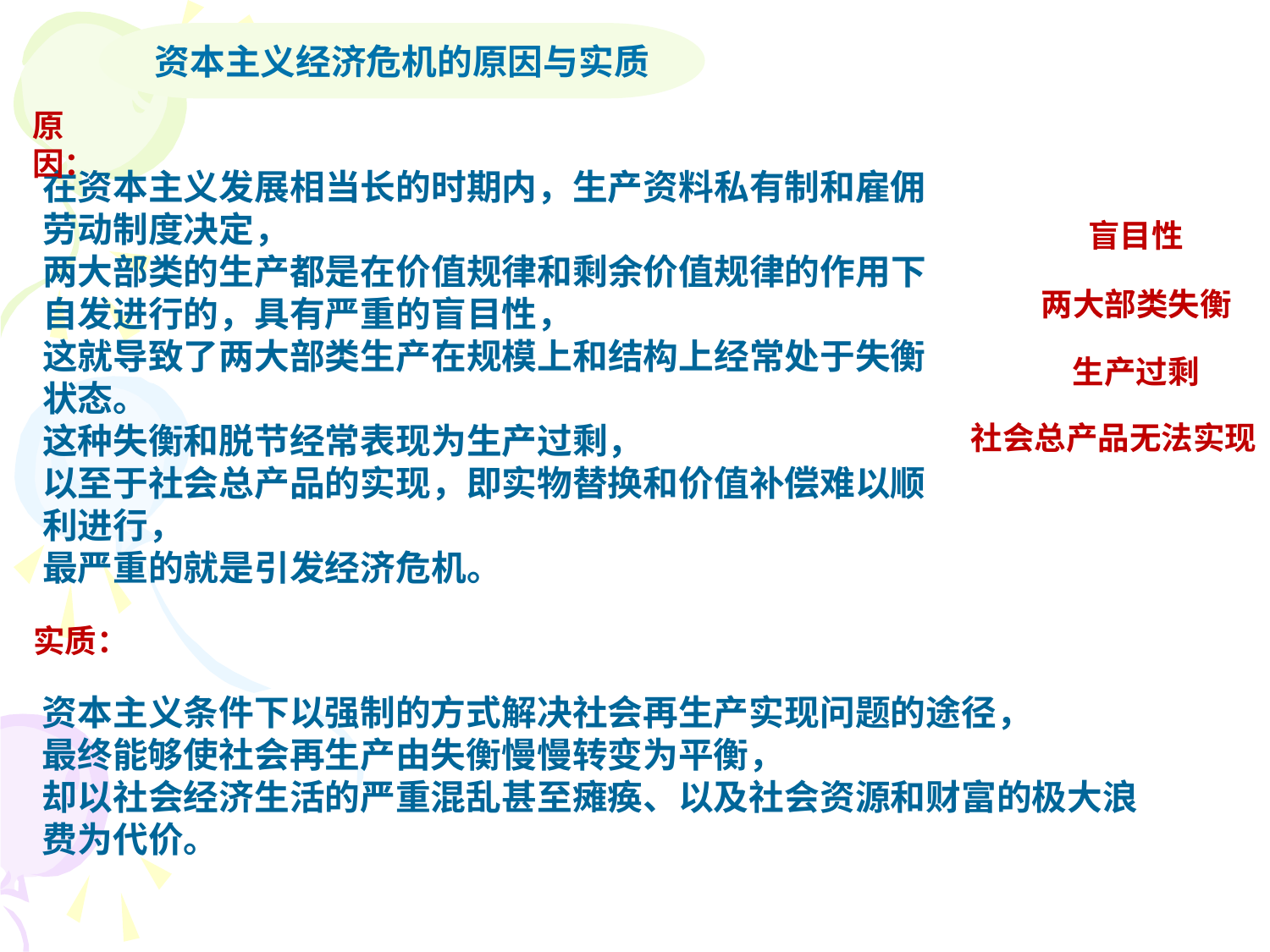

资本主义经济危机的原因与实质
原因：
在资本主义发展相当长的时期内，生产资料私有制和雇佣劳动制度决定，
两大部类的生产都是在价值规律和剩余价值规律的作用下自发进行的，具有严重的盲目性，
这就导致了两大部类生产在规模上和结构上经常处于失衡状态。
这种失衡和脱节经常表现为生产过剩，
以至于社会总产品的实现，即实物替换和价值补偿难以顺利进行，
最严重的就是引发经济危机。
盲目性
两大部类失衡
生产过剩
社会总产品无法实现
实质：
资本主义条件下以强制的方式解决社会再生产实现问题的途径，
最终能够使社会再生产由失衡慢慢转变为平衡，
却以社会经济生活的严重混乱甚至瘫痪、以及社会资源和财富的极大浪费为代价。